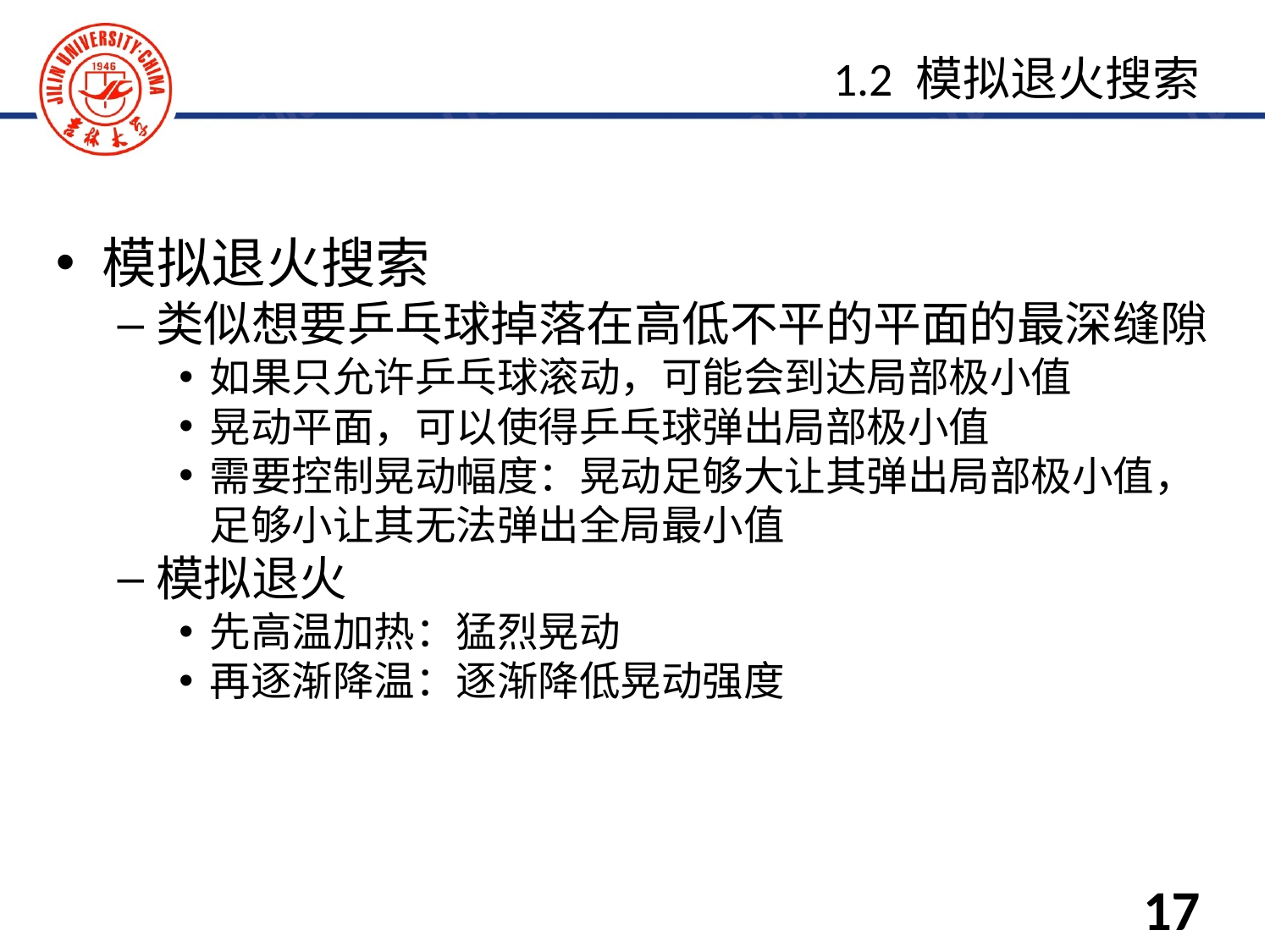

1.2 模拟退火搜索
模拟退火搜索
类似想要乒乓球掉落在高低不平的平面的最深缝隙
如果只允许乒乓球滚动，可能会到达局部极小值
晃动平面，可以使得乒乓球弹出局部极小值
需要控制晃动幅度：晃动足够大让其弹出局部极小值，足够小让其无法弹出全局最小值
模拟退火
先高温加热：猛烈晃动
再逐渐降温：逐渐降低晃动强度
17